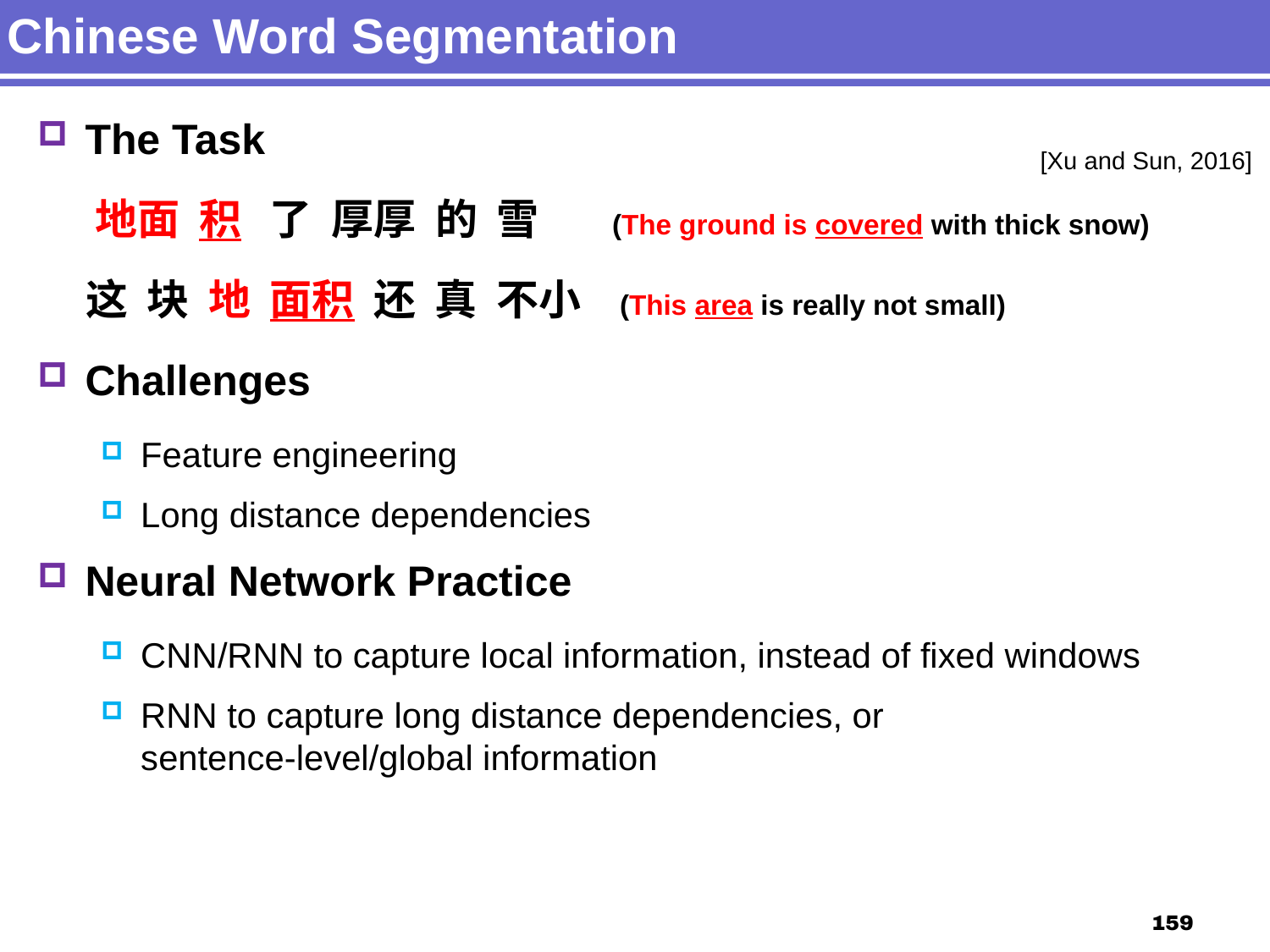

# Chinese Word Segmentation
The Task
     地面  积   了  厚厚  的  雪          (The ground is covered with thick snow)
    这  块  地  面积  还  真  不小   (This area is really not small)
Challenges
Feature engineering
Long distance dependencies
Neural Network Practice
CNN/RNN to capture local information, instead of fixed windows
RNN to capture long distance dependencies, or sentence-level/global information

[Xu and Sun, 2016]
159